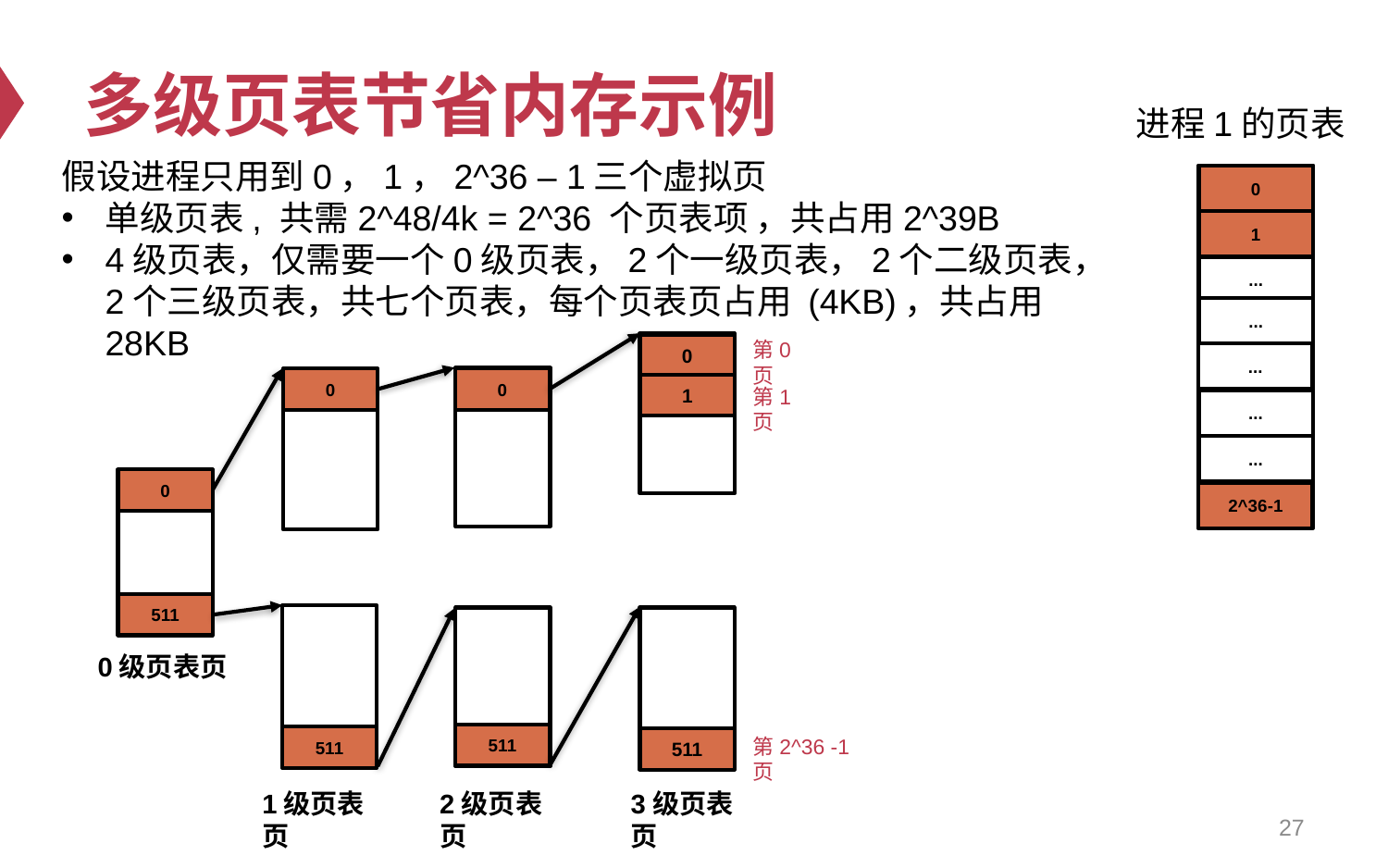

# 多级页表节省内存示例
进程1的页表

0
...
...
...
...
假设进程只用到0，1，2^36 – 1三个虚拟页
单级页表, 共需2^48/4k = 2^36 个页表项 ，共占用2^39B
4级页表，仅需要一个0级页表，2个一级页表，2个二级页表，2个三级页表，共七个页表，每个页表页占用 (4KB)，共占用28KB
1
第0页

0
...

0
0

1
第1页
0

2^36-1
511

0级页表页
511
第2^36 -1页
511
511
2级页表页
3级页表页
1级页表页
27